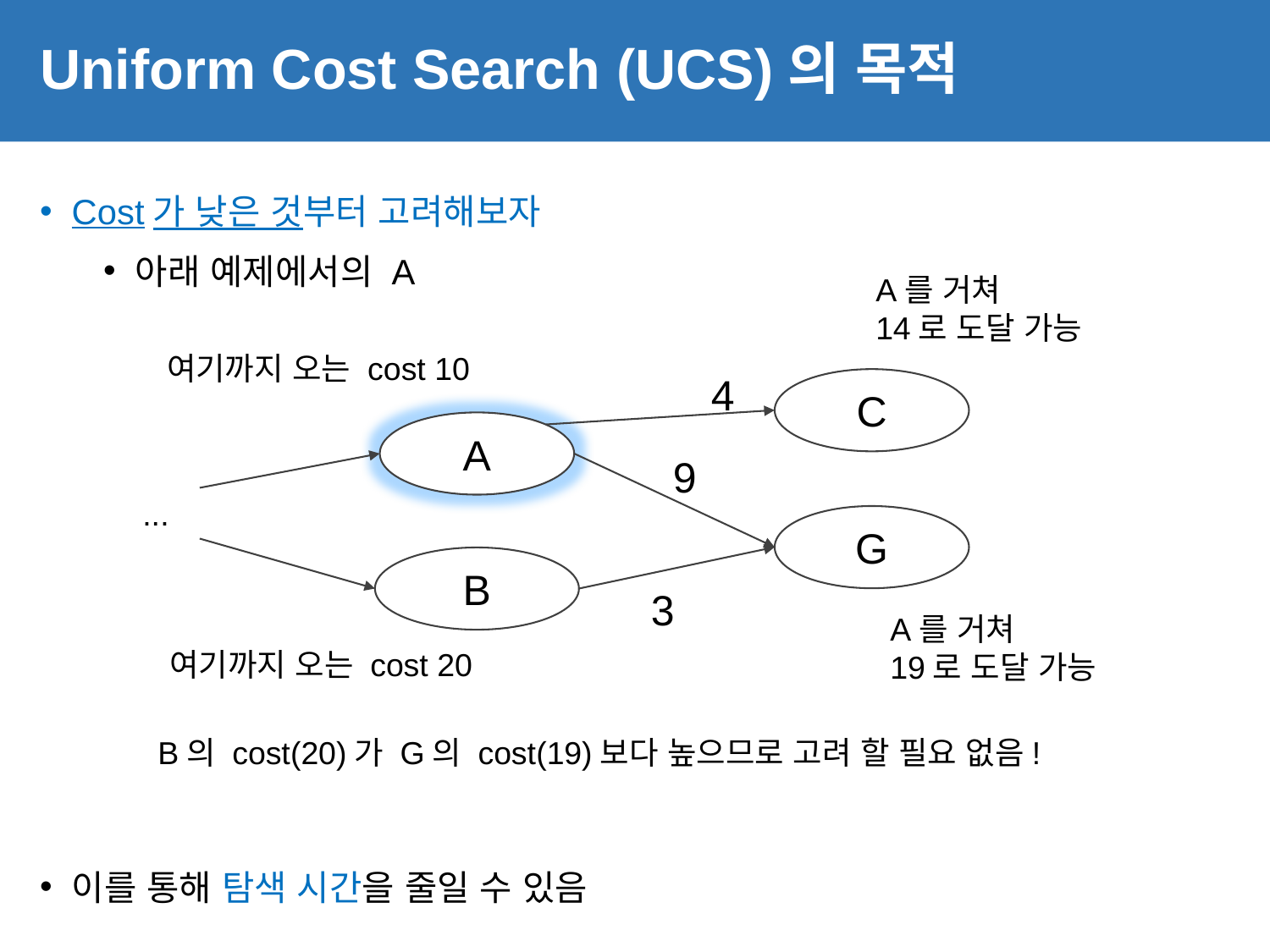

# Uniform Cost Search (UCS)의 목적
24
Cost가 낮은 것부터 고려해보자
아래 예제에서의 A

이를 통해 탐색 시간을 줄일 수 있음

A를 거쳐
14로 도달 가능
여기까지 오는 cost 10
4
C
A
9
...
G
B
3
A를 거쳐
19로 도달 가능
여기까지 오는 cost 20
B의 cost(20)가 G의 cost(19)보다 높으므로 고려 할 필요 없음!